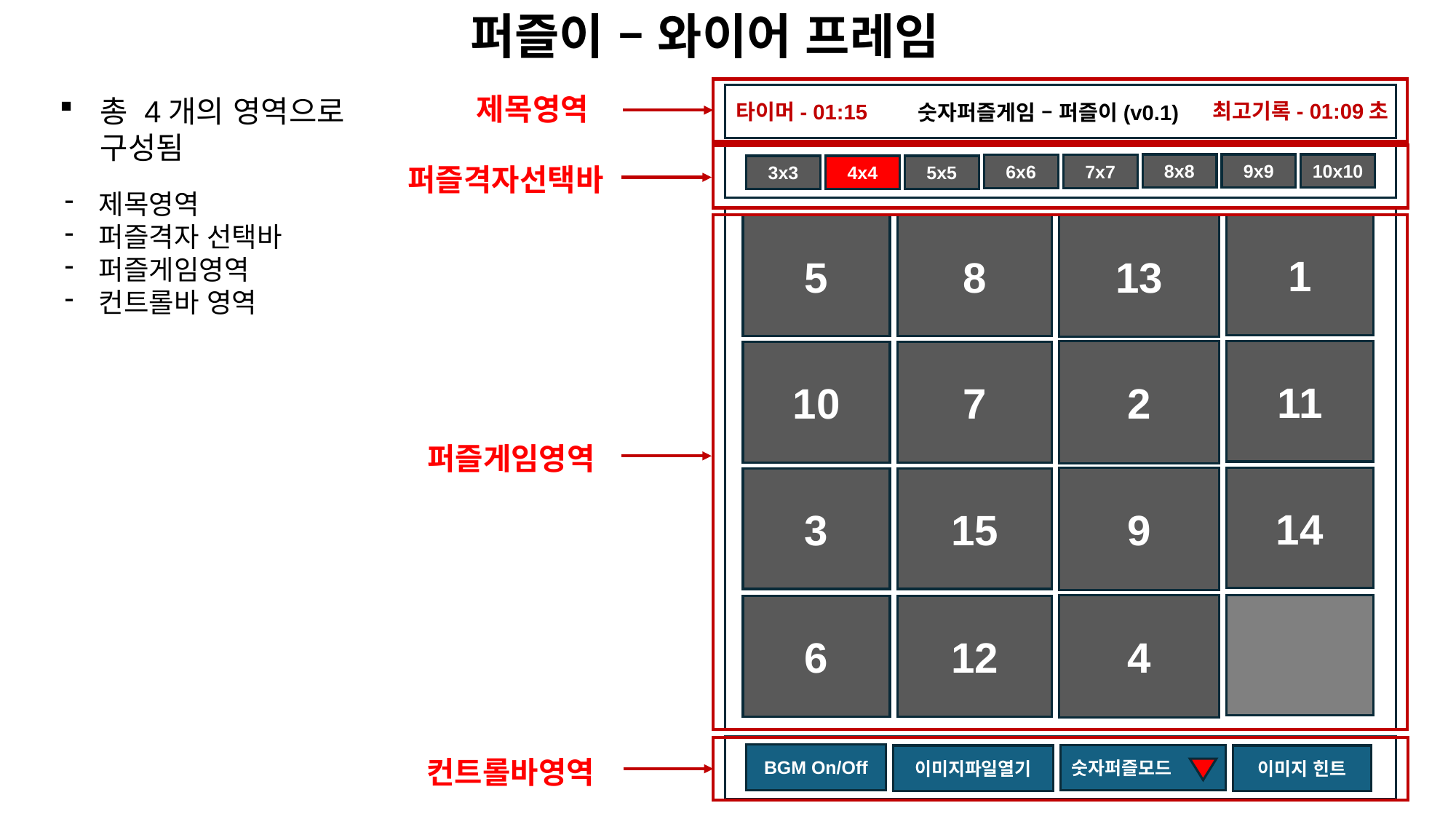

퍼즐이 – 와이어 프레임

ㅋ
최고기록- 01:09초
타이머- 01:15
숫자퍼즐게임 – 퍼즐이(v0.1)

8x8
9x9
10x10
7x7
6x6
3x3
5x5
4x4

13
1
5
8
2
11
10
7
9
14
3
15
4

6
12

BGM On/Off
숫자퍼즐모드
이미지파일열기
이미지 힌트

제목영역
총 4개의 영역으로 구성됨

퍼즐격자선택바
제목영역
퍼즐격자 선택바
퍼즐게임영역
컨트롤바 영역

퍼즐게임영역

컨트롤바영역